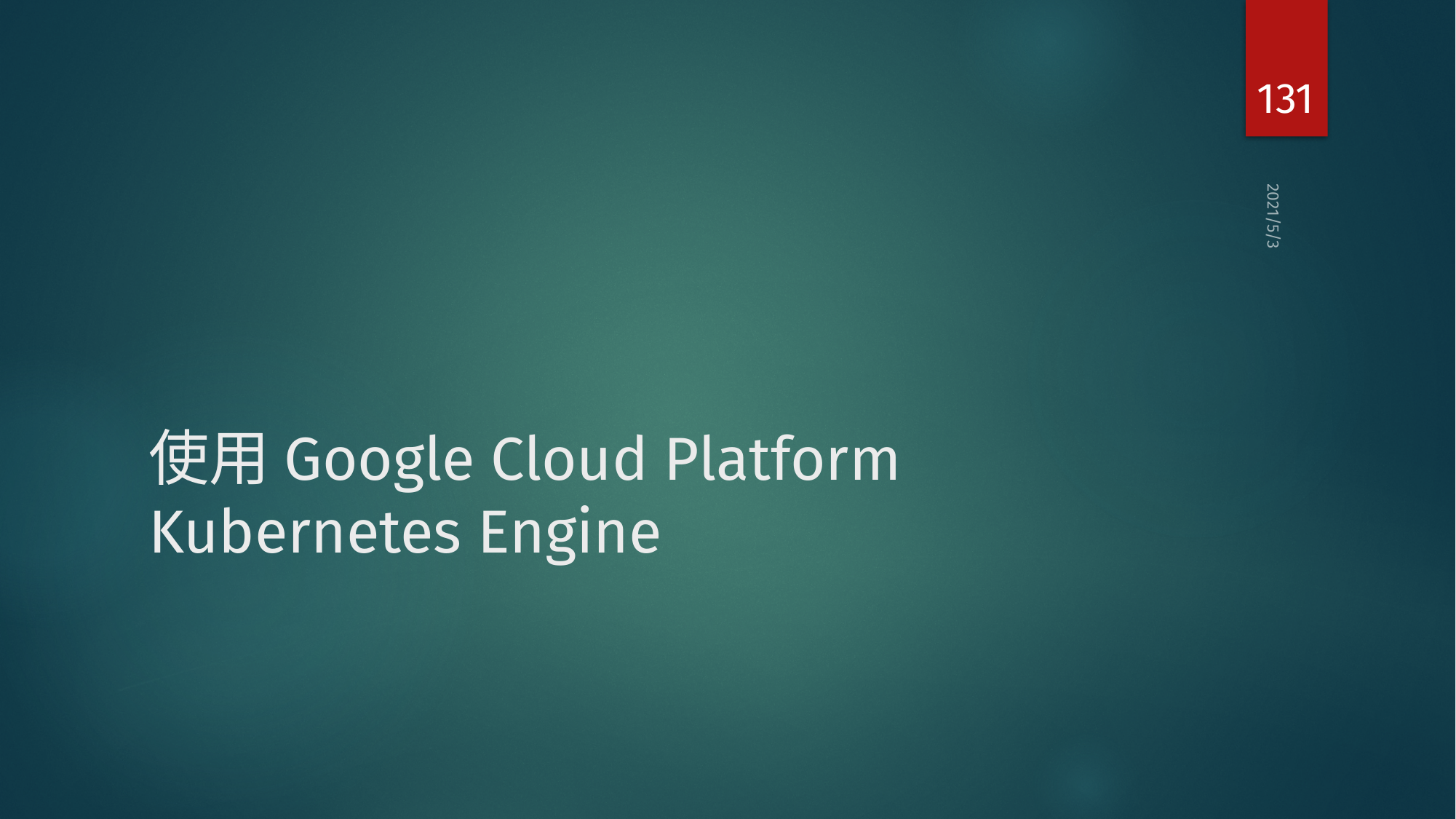

131
2021/5/3
# 使用Google Cloud Platform Kubernetes Engine